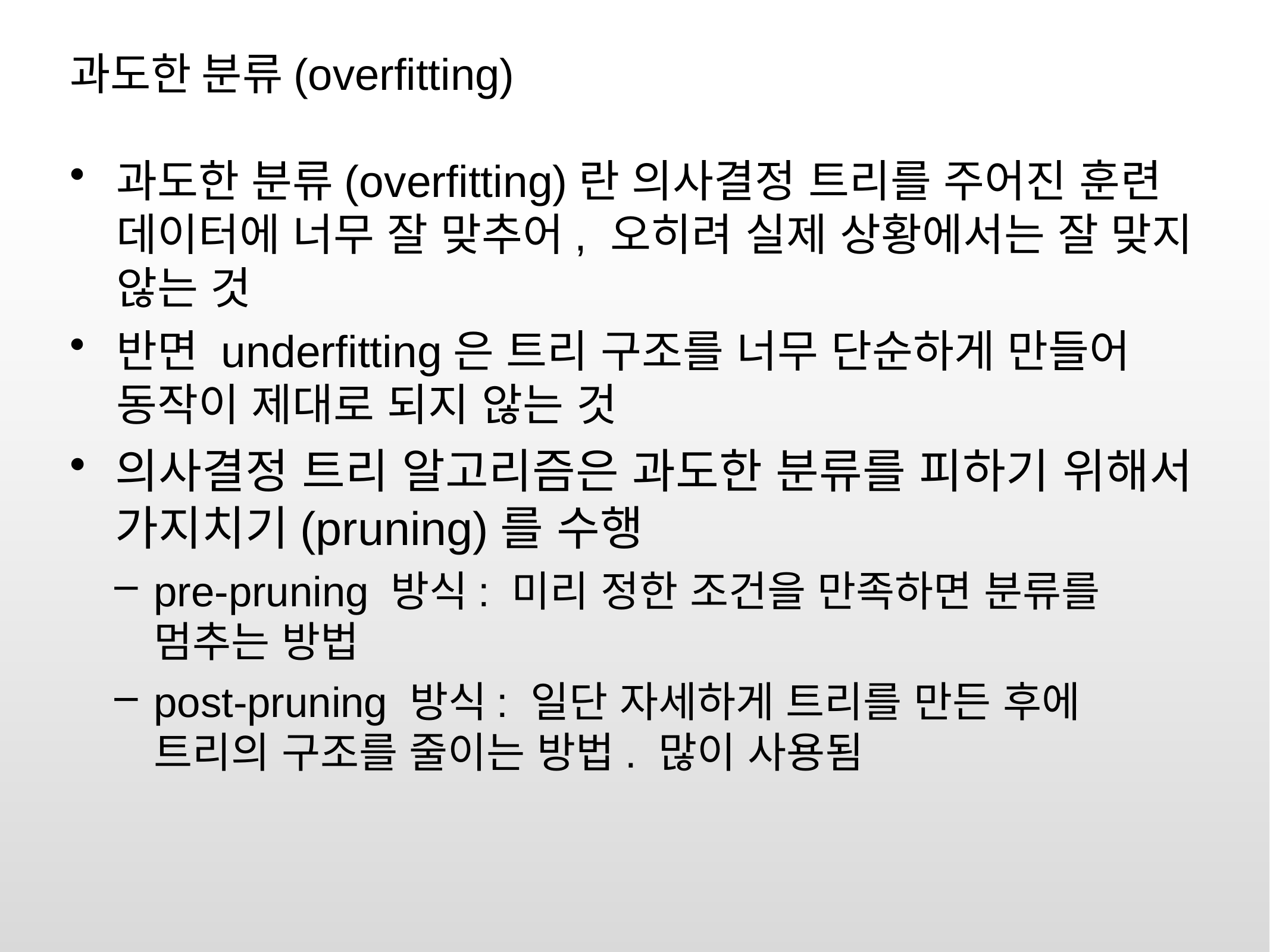

# 과도한 분류(overfitting)
과도한 분류(overfitting)란 의사결정 트리를 주어진 훈련 데이터에 너무 잘 맞추어, 오히려 실제 상황에서는 잘 맞지 않는 것
반면 underfitting은 트리 구조를 너무 단순하게 만들어 동작이 제대로 되지 않는 것
의사결정 트리 알고리즘은 과도한 분류를 피하기 위해서 가지치기(pruning)를 수행
pre-pruning 방식: 미리 정한 조건을 만족하면 분류를 멈추는 방법
post-pruning 방식: 일단 자세하게 트리를 만든 후에  트리의 구조를 줄이는 방법. 많이 사용됨
195